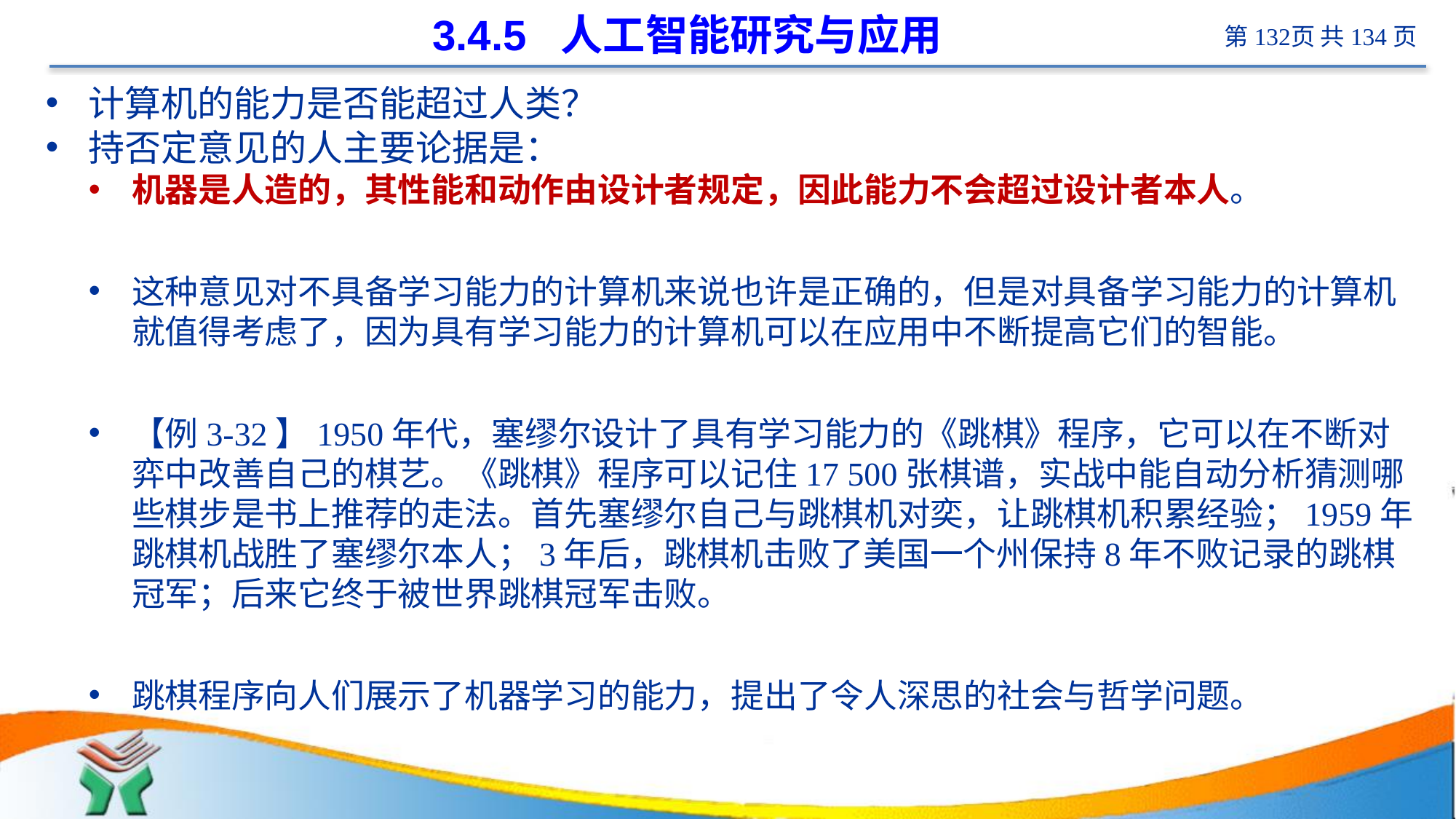

# 3.4.5  人工智能研究与应用
计算机的能力是否能超过人类？
持否定意见的人主要论据是：
机器是人造的，其性能和动作由设计者规定，因此能力不会超过设计者本人。

这种意见对不具备学习能力的计算机来说也许是正确的，但是对具备学习能力的计算机就值得考虑了，因为具有学习能力的计算机可以在应用中不断提高它们的智能。

【例3-32】1950年代，塞缪尔设计了具有学习能力的《跳棋》程序，它可以在不断对弈中改善自己的棋艺。《跳棋》程序可以记住17 500张棋谱，实战中能自动分析猜测哪些棋步是书上推荐的走法。首先塞缪尔自己与跳棋机对奕，让跳棋机积累经验；1959年跳棋机战胜了塞缪尔本人；3年后，跳棋机击败了美国一个州保持8年不败记录的跳棋冠军；后来它终于被世界跳棋冠军击败。

跳棋程序向人们展示了机器学习的能力，提出了令人深思的社会与哲学问题。